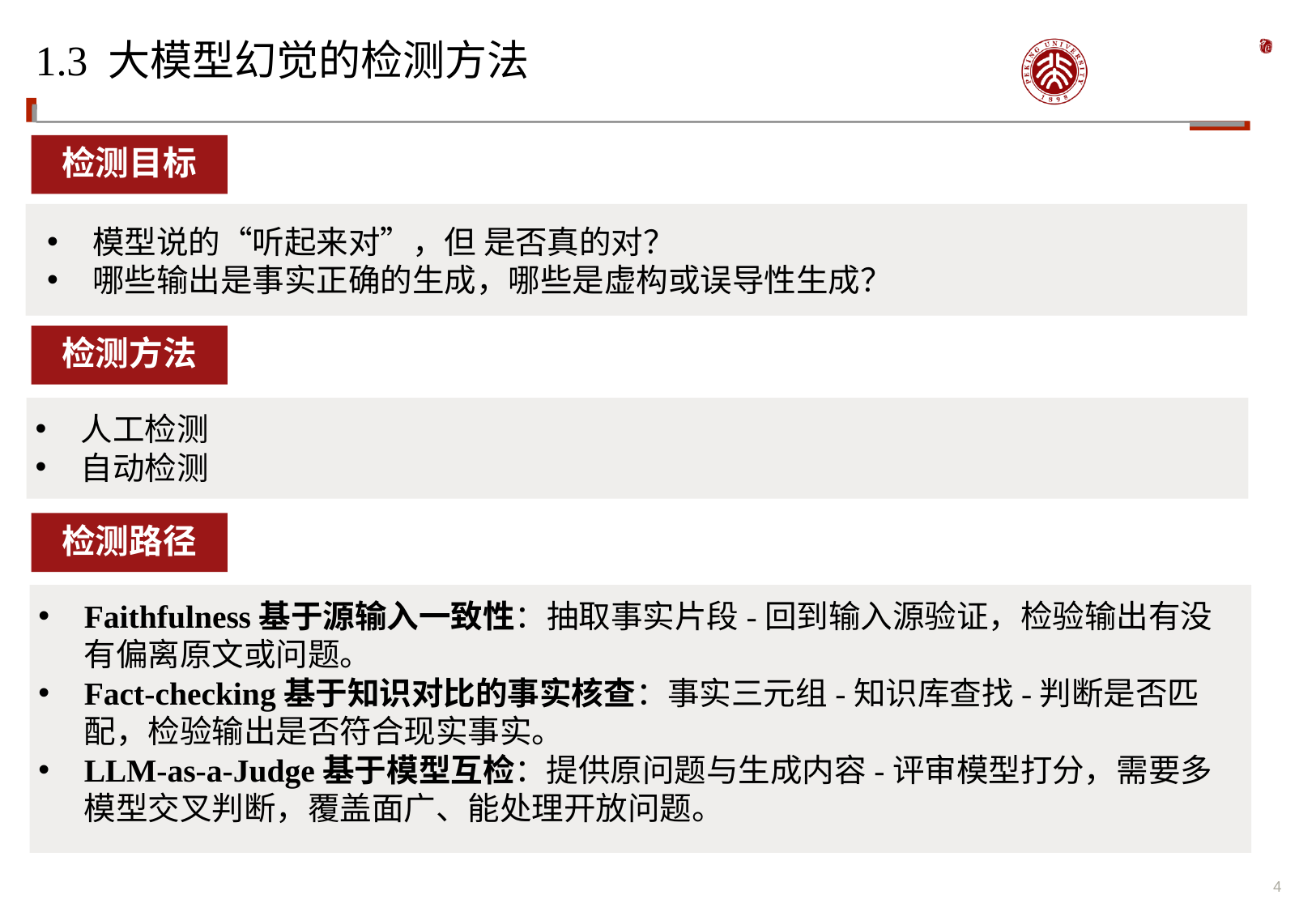

# 1.3 大模型幻觉的检测方法
检测目标

模型说的“听起来对”，但 是否真的对？
哪些输出是事实正确的生成，哪些是虚构或误导性生成？

检测方法

人工检测
自动检测
检测路径

Faithfulness基于源输入一致性：抽取事实片段-回到输入源验证，检验输出有没有偏离原文或问题。
Fact-checking基于知识对比的事实核查：事实三元组-知识库查找-判断是否匹配，检验输出是否符合现实事实。
LLM-as-a-Judge基于模型互检：提供原问题与生成内容-评审模型打分，需要多模型交叉判断，覆盖面广、能处理开放问题。